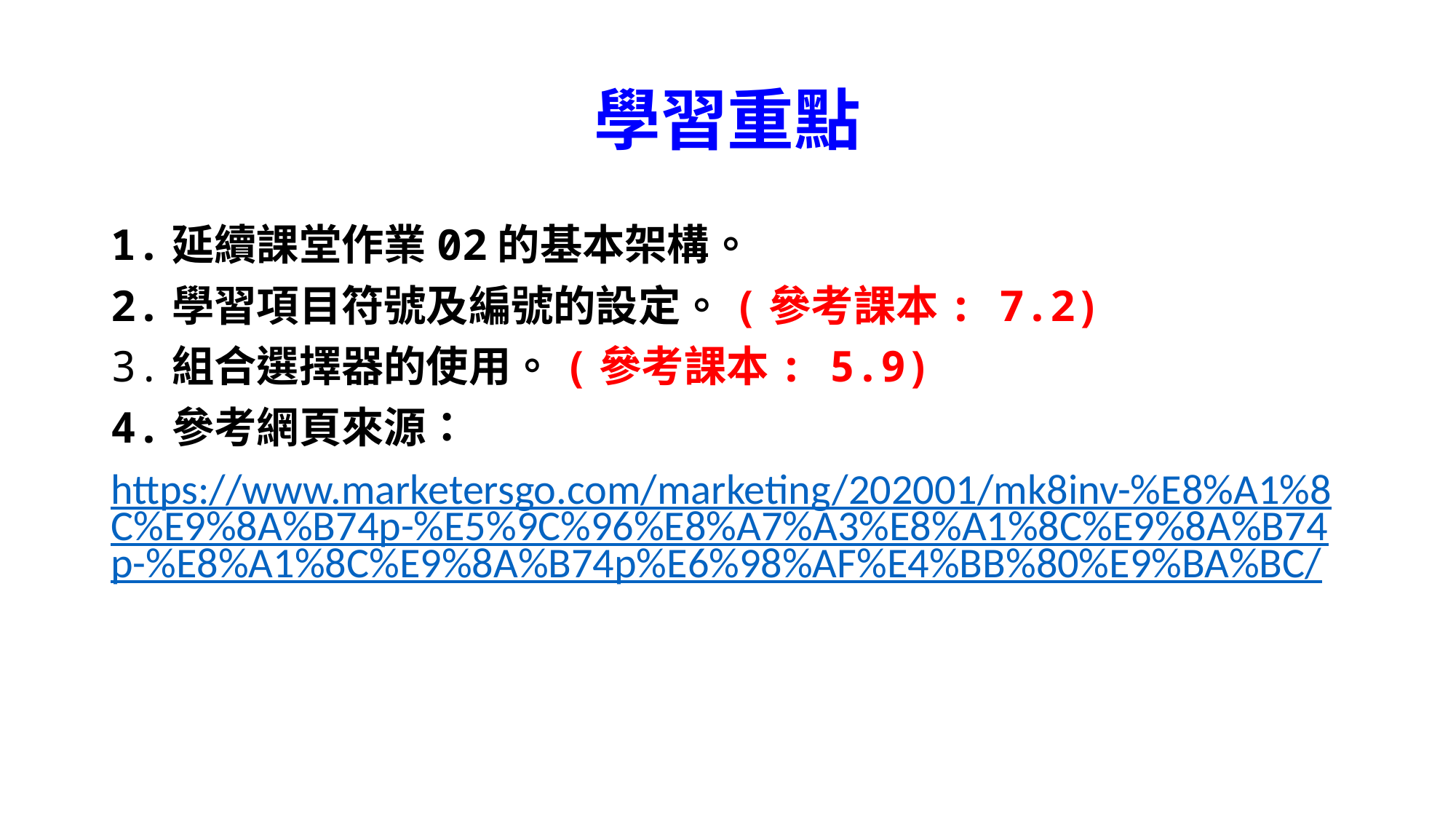

# 學習重點
1.延續課堂作業02的基本架構。
2.學習項目符號及編號的設定。(參考課本: 7.2)
3.組合選擇器的使用。(參考課本: 5.9)
4.參考網頁來源：
https://www.marketersgo.com/marketing/202001/mk8inv-%E8%A1%8C%E9%8A%B74p-%E5%9C%96%E8%A7%A3%E8%A1%8C%E9%8A%B74p-%E8%A1%8C%E9%8A%B74p%E6%98%AF%E4%BB%80%E9%BA%BC/